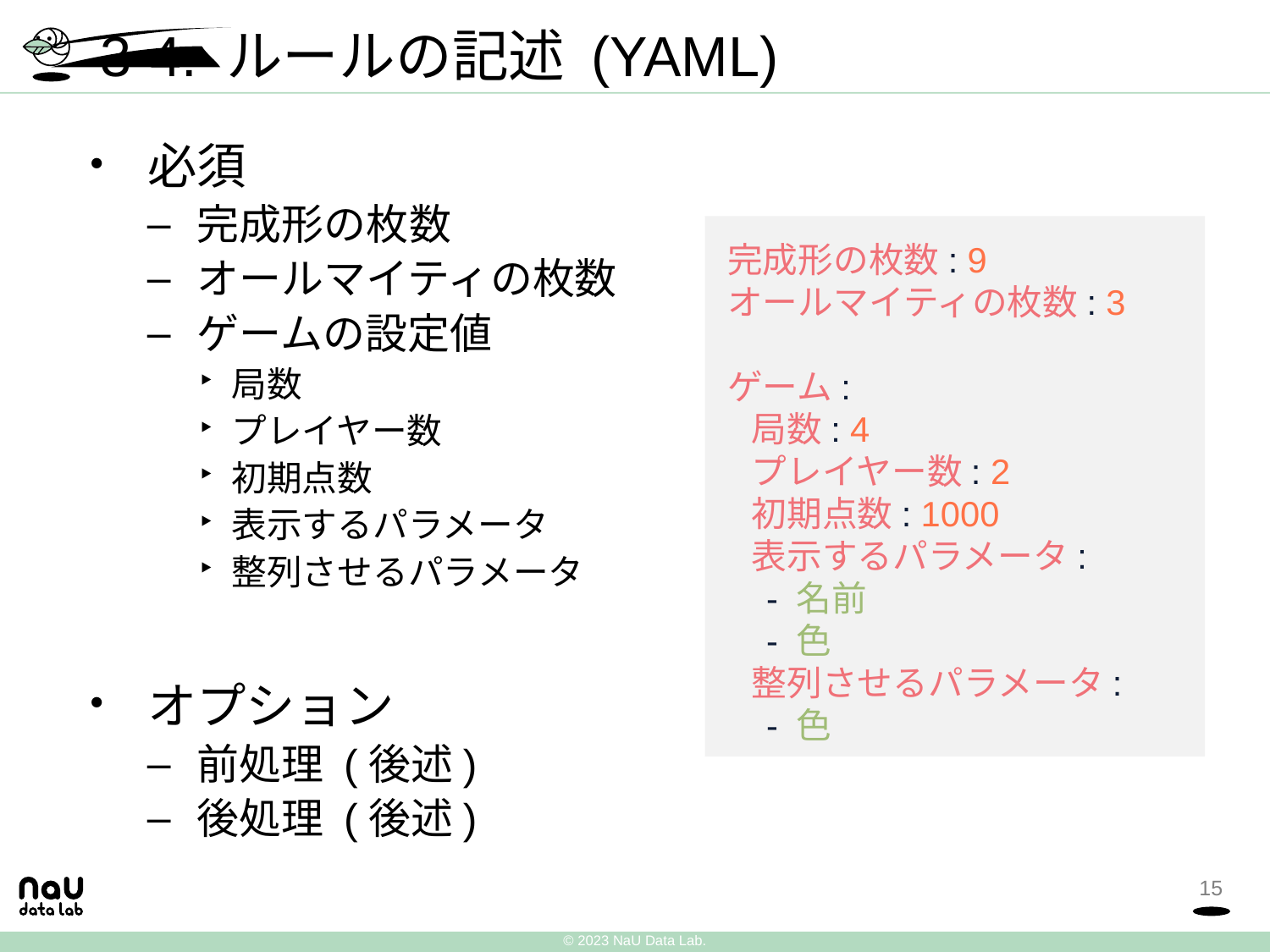

# 3-4. ルールの記述 (YAML)
必須
完成形の枚数
オールマイティの枚数
ゲームの設定値
局数
プレイヤー数
初期点数
表示するパラメータ
整列させるパラメータ

オプション
前処理 (後述)
後処理 (後述)

完成形の枚数: 9
オールマイティの枚数: 3

ゲーム:
  局数: 4
  プレイヤー数: 2
  初期点数: 1000
  表示するパラメータ:
    - 名前
    - 色
  整列させるパラメータ:
    - 色